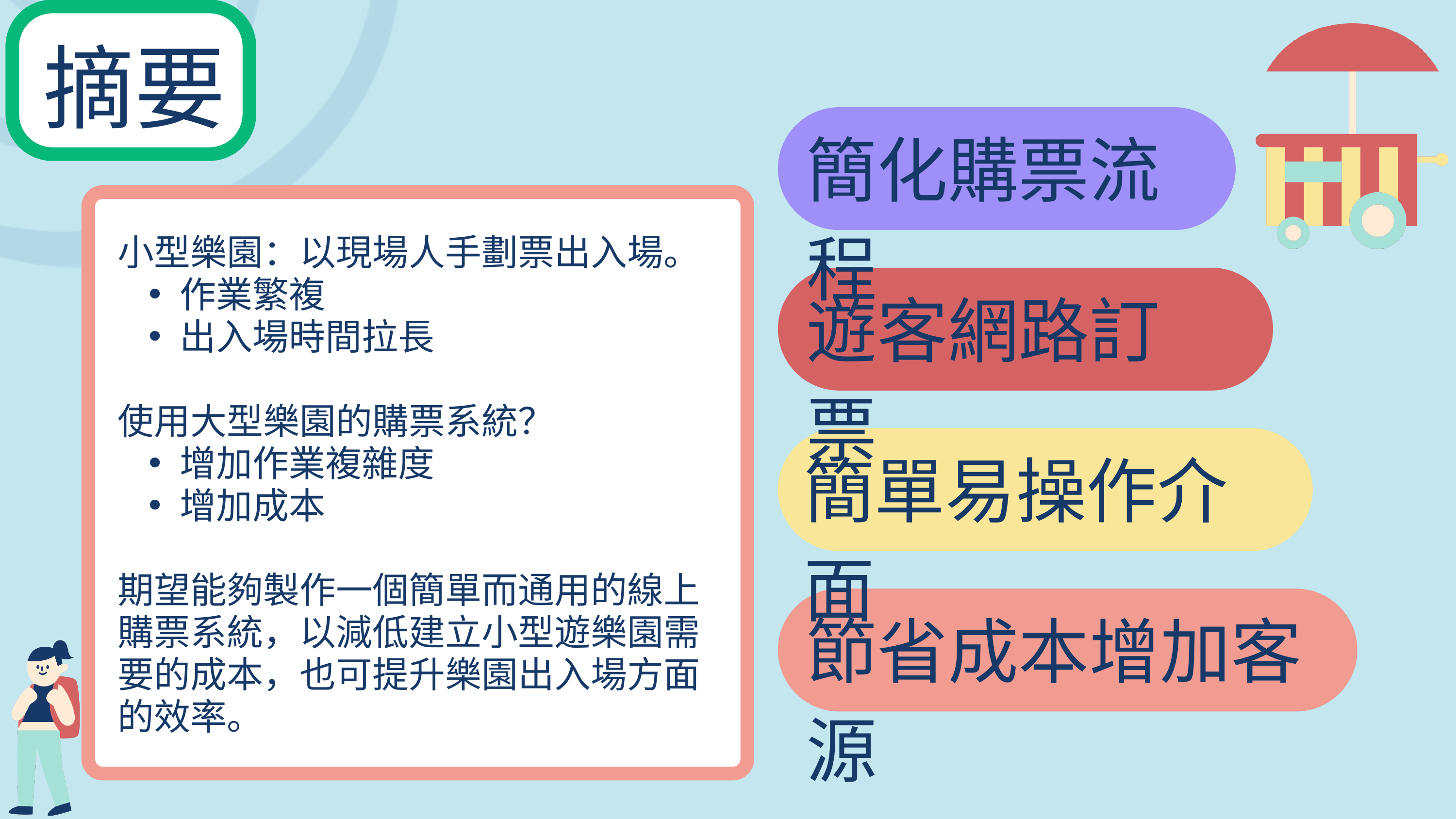

摘要

簡化購票流程

小型樂園：以現場人手劃票出入場。
作業繁複
出入場時間拉長

使用大型樂園的購票系統？
增加作業複雜度
增加成本

期望能夠製作一個簡單而通用的線上購票系統，以減低建立小型遊樂園需要的成本，也可提升樂園出入場方面的效率。

遊客網路訂票

簡單易操作介面

節省成本增加客源